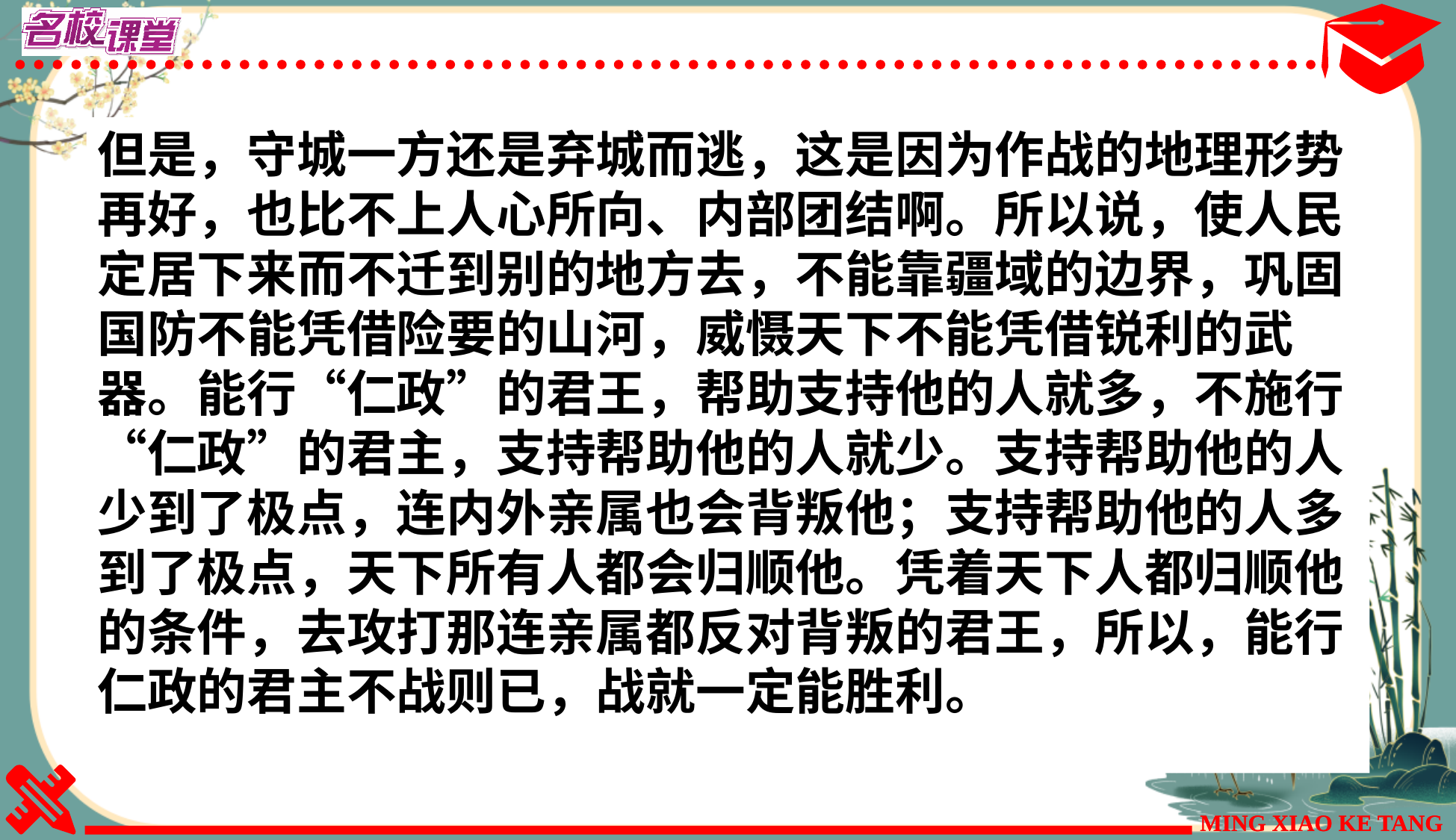

但是，守城一方还是弃城而逃，这是因为作战的地理形势再好，也比不上人心所向、内部团结啊。所以说，使人民定居下来而不迁到别的地方去，不能靠疆域的边界，巩固国防不能凭借险要的山河，威慑天下不能凭借锐利的武器。能行“仁政”的君王，帮助支持他的人就多，不施行“仁政”的君主，支持帮助他的人就少。支持帮助他的人少到了极点，连内外亲属也会背叛他；支持帮助他的人多到了极点，天下所有人都会归顺他。凭着天下人都归顺他的条件，去攻打那连亲属都反对背叛的君王，所以，能行仁政的君主不战则已，战就一定能胜利。